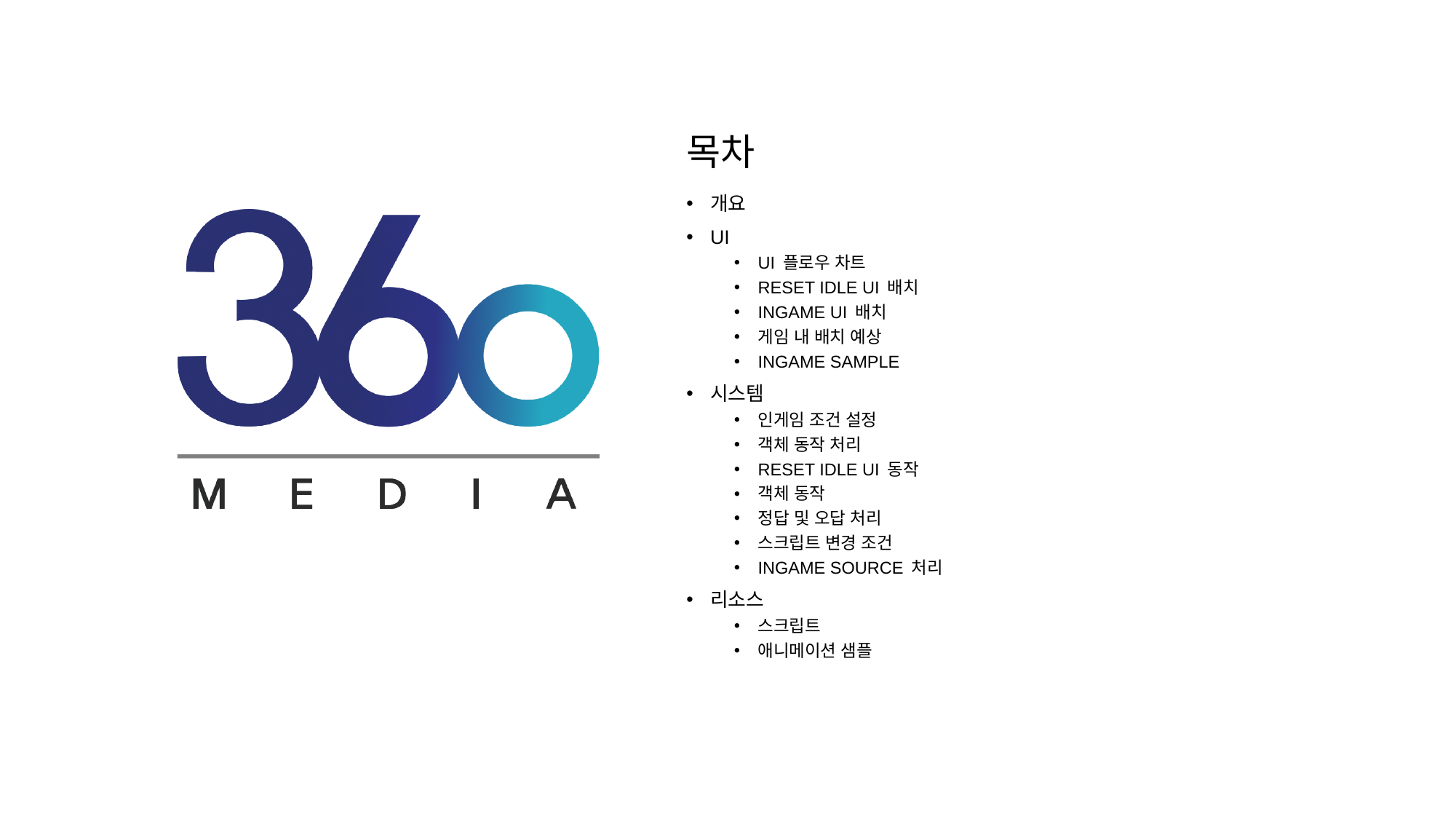

# 목차
개요
UI
UI 플로우 차트
RESET IDLE UI 배치
INGAME UI 배치
게임 내 배치 예상
INGAME SAMPLE
시스템
인게임 조건 설정
객체 동작 처리
RESET IDLE UI 동작
객체 동작
정답 및 오답 처리
스크립트 변경 조건
INGAME SOURCE 처리
리소스
스크립트
애니메이션 샘플